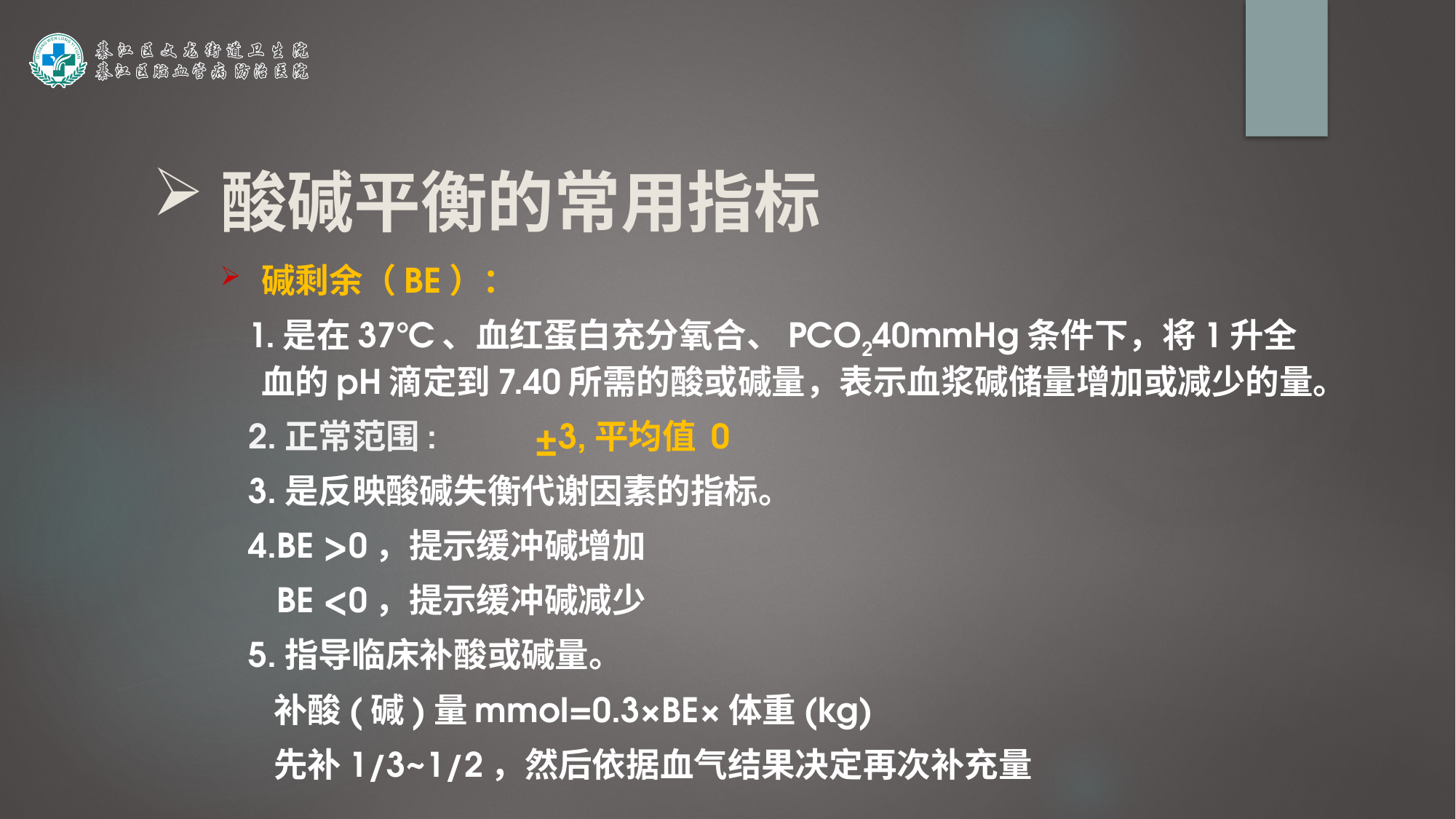

酸碱平衡的常用指标
碱剩余（BE）：
   1.是在37℃、血红蛋白充分氧合、PCO240mmHg条件下，将1升全血的pH滴定到7.40所需的酸或碱量，表示血浆碱储量增加或减少的量。
   2.正常范围:	 ±3,平均值 0
   3.是反映酸碱失衡代谢因素的指标。
   4.BE >0，提示缓冲碱增加
      BE <0，提示缓冲碱减少
   5.指导临床补酸或碱量。
      补酸(碱)量mmol=0.3×BE×体重(kg)
      先补1/3~1/2，然后依据血气结果决定再次补充量